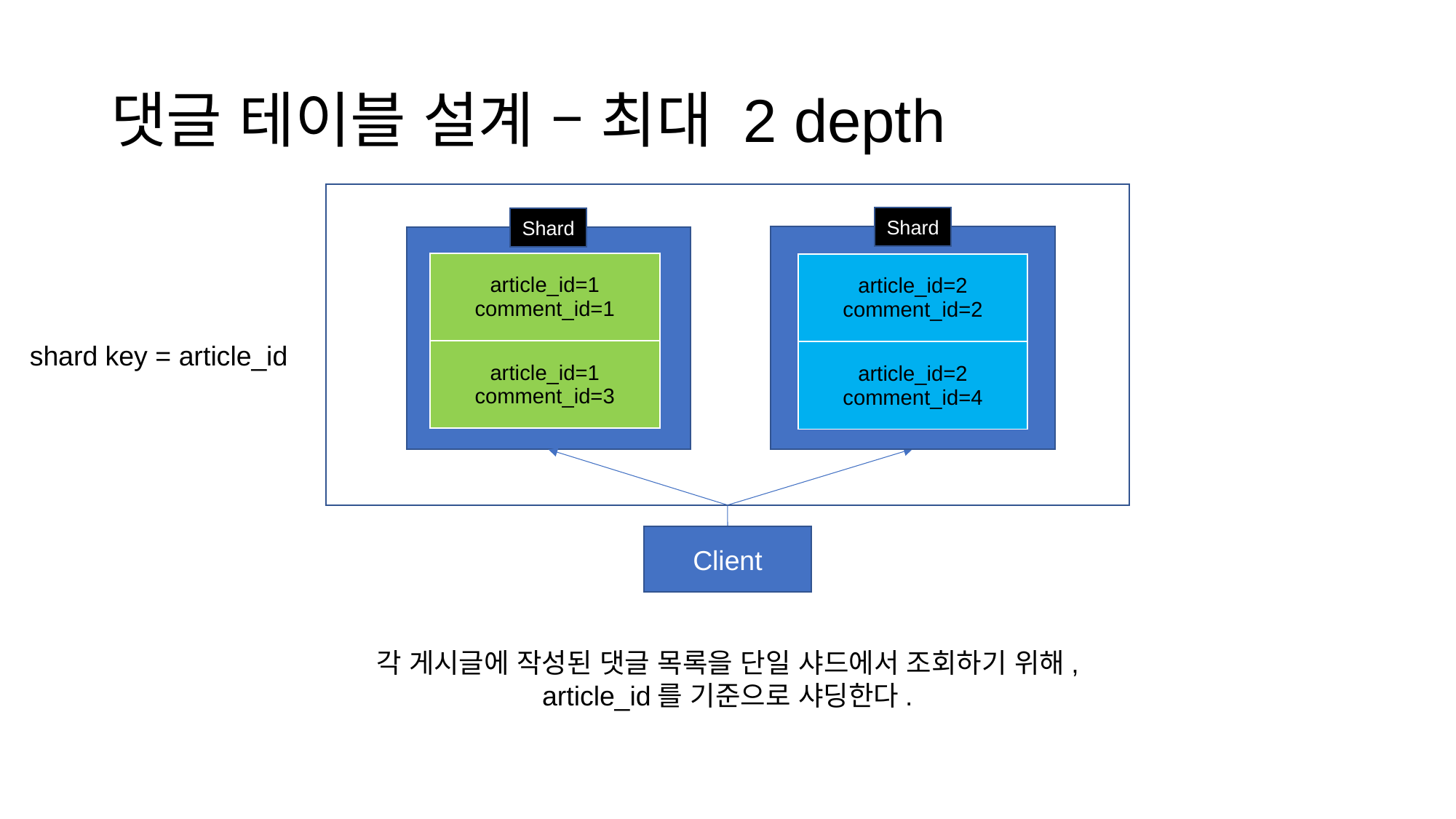

# 댓글 테이블 설계 – 최대 2 depth

Shard
Shard

| article\_id=1 comment\_id=1 |
| --- |
| article\_id=1 comment\_id=3 |
| article\_id=2 comment\_id=2 |
| --- |
| article\_id=2 comment\_id=4 |
shard key = article_id
Client
각 게시글에 작성된 댓글 목록을 단일 샤드에서 조회하기 위해,
article_id를 기준으로 샤딩한다.